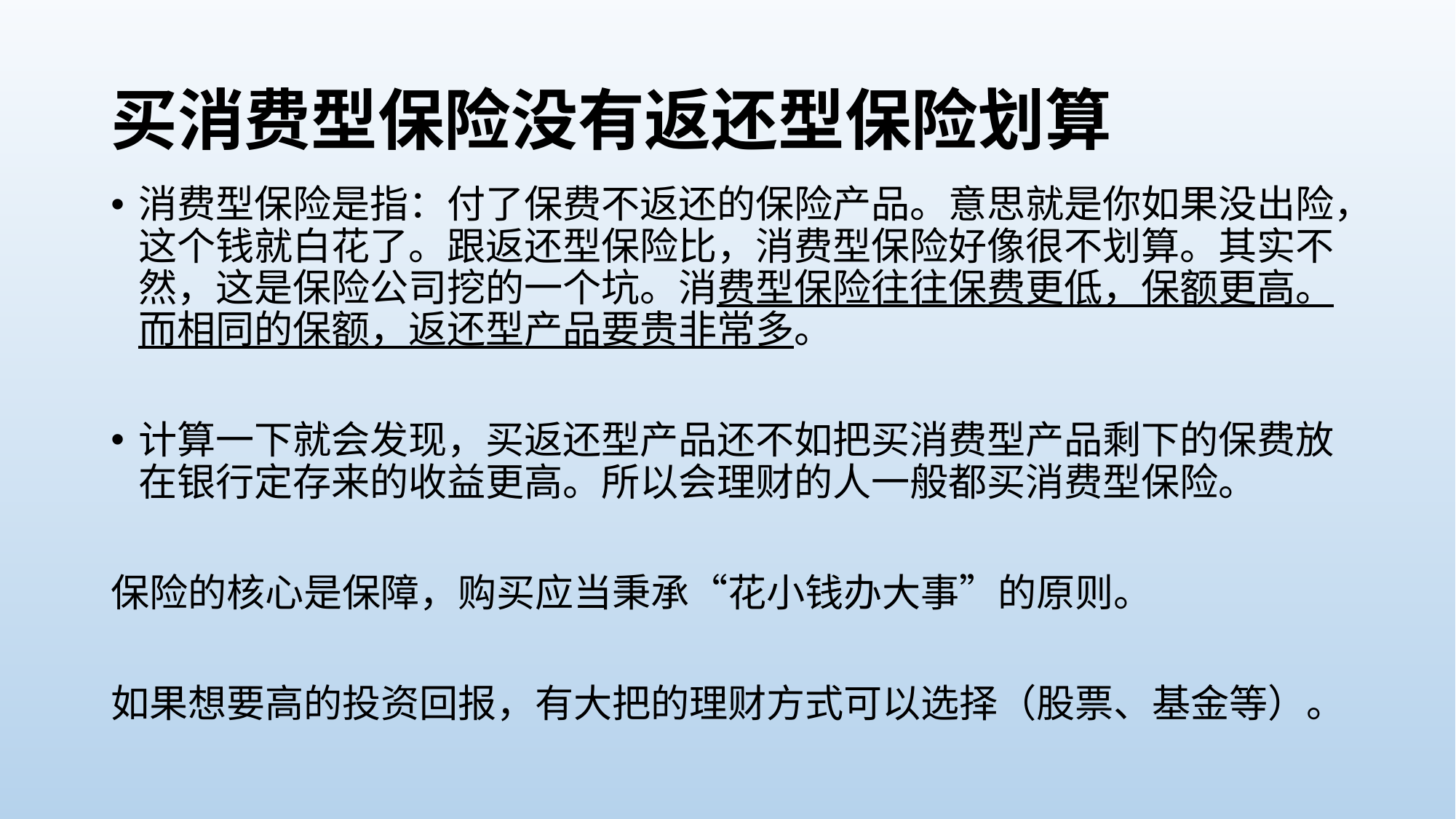

# 买消费型保险没有返还型保险划算
消费型保险是指：付了保费不返还的保险产品。意思就是你如果没出险，这个钱就白花了。跟返还型保险比，消费型保险好像很不划算。其实不然，这是保险公司挖的一个坑。消费型保险往往保费更低，保额更高。而相同的保额，返还型产品要贵非常多。

计算一下就会发现，买返还型产品还不如把买消费型产品剩下的保费放在银行定存来的收益更高。所以会理财的人一般都买消费型保险。

保险的核心是保障，购买应当秉承“花小钱办大事”的原则。

如果想要高的投资回报，有大把的理财方式可以选择（股票、基金等）。